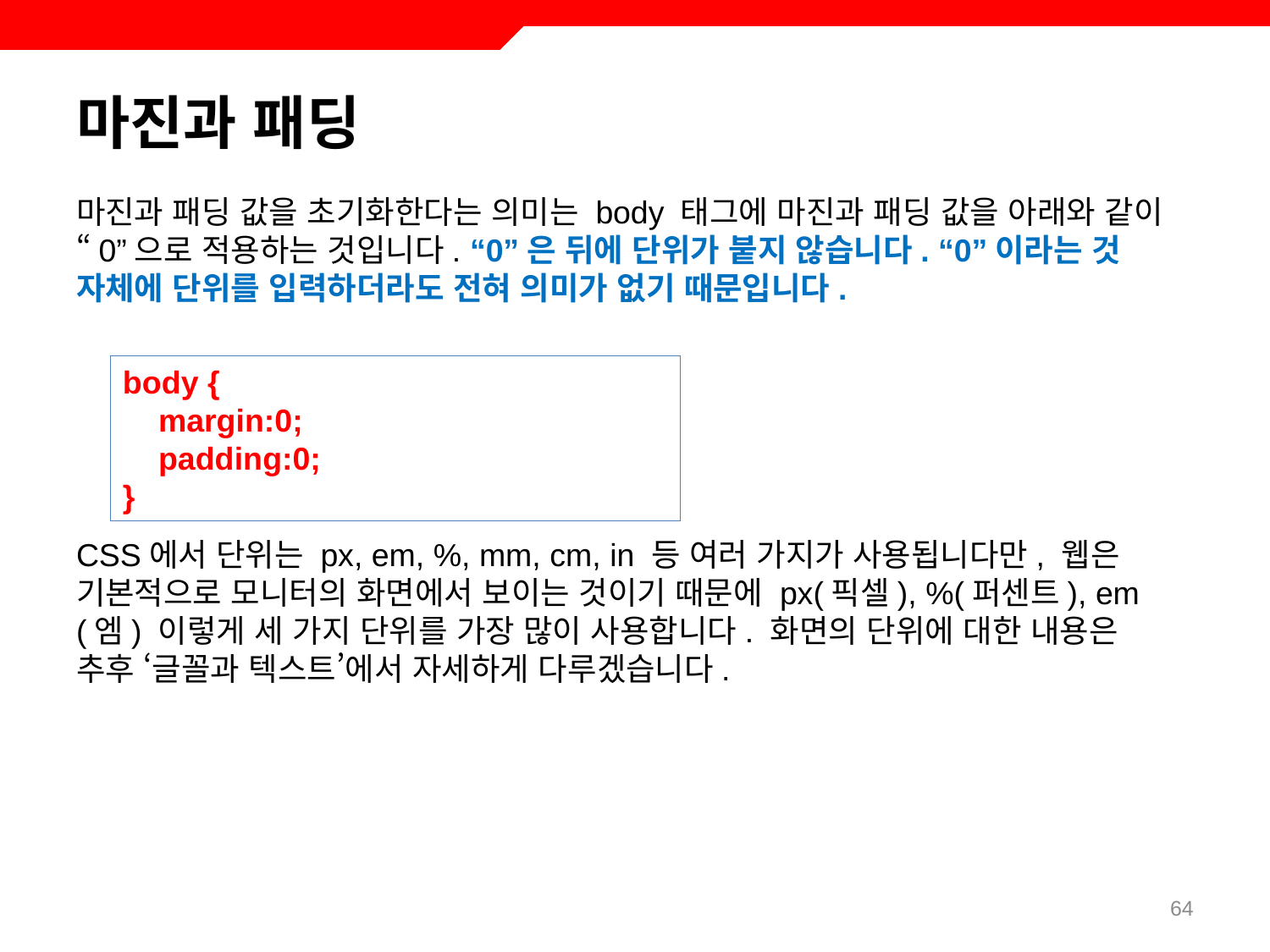

# 마진과 패딩
마진과 패딩 값을 초기화한다는 의미는 body 태그에 마진과 패딩 값을 아래와 같이 “0”으로 적용하는 것입니다. “0”은 뒤에 단위가 붙지 않습니다. “0”이라는 것 자체에 단위를 입력하더라도 전혀 의미가 없기 때문입니다.

CSS에서 단위는 px, em, %, mm, cm, in 등 여러 가지가 사용됩니다만, 웹은 기본적으로 모니터의 화면에서 보이는 것이기 때문에 px(픽셀), %(퍼센트), em(엠) 이렇게 세 가지 단위를 가장 많이 사용합니다. 화면의 단위에 대한 내용은  추후 ‘글꼴과 텍스트’에서 자세하게 다루겠습니다.

body {
    margin:0;
    padding:0;
}
64